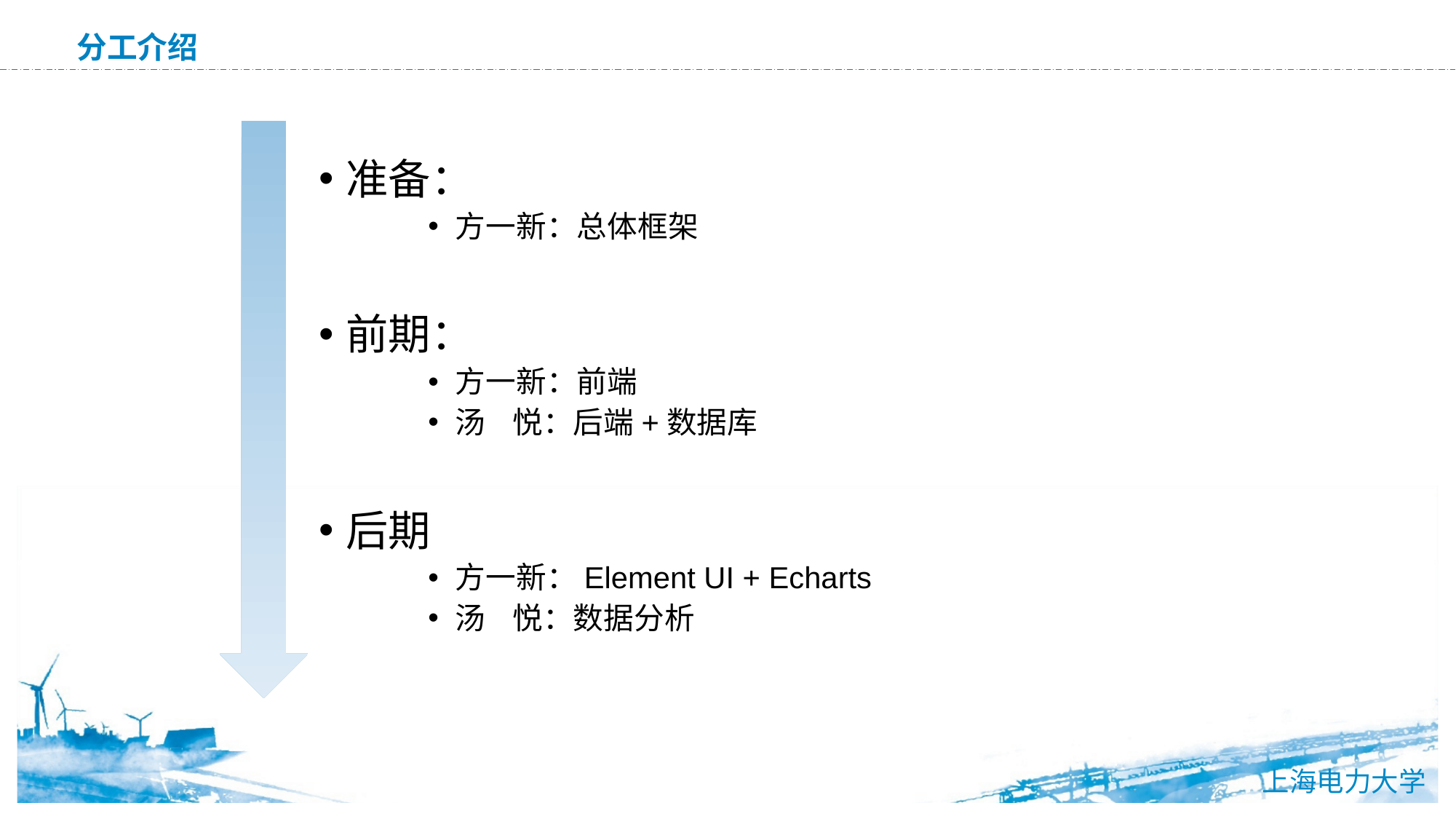

# 分工介绍

准备：
方一新：总体框架

前期：
方一新：前端
汤    悦：后端+数据库

后期
方一新：Element UI + Echarts
汤    悦：数据分析